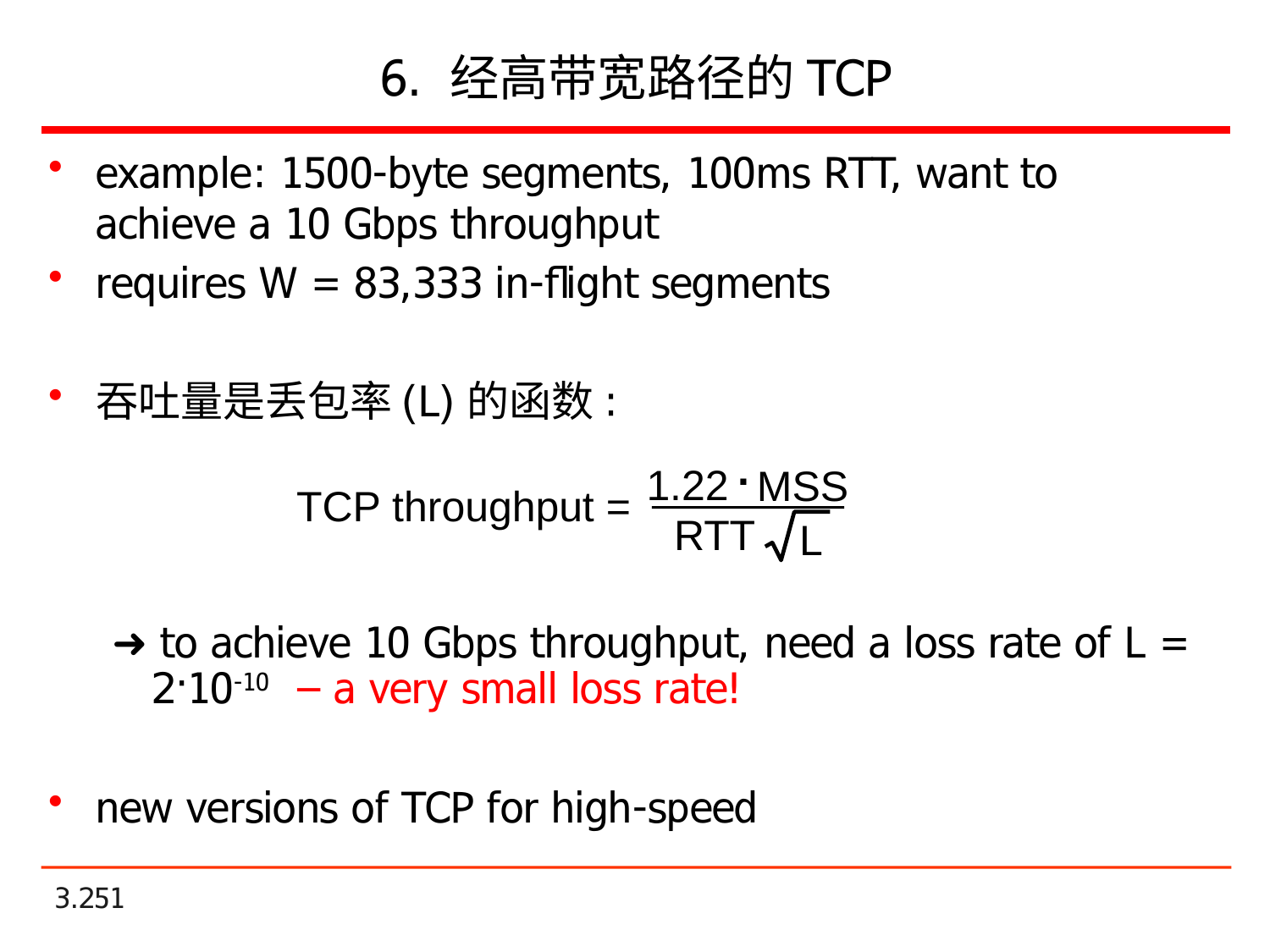

# 6. 经高带宽路径的TCP
example: 1500-byte segments, 100ms RTT, want to achieve a 10 Gbps throughput
requires W = 83,333 in-flight segments

吞吐量是丢包率(L)的函数:

➜ to achieve 10 Gbps throughput, need a loss rate of L = 2·10-10   – a very small loss rate!

new versions of TCP for high-speed

.
MSS
RTT
L

1.22
TCP throughput =